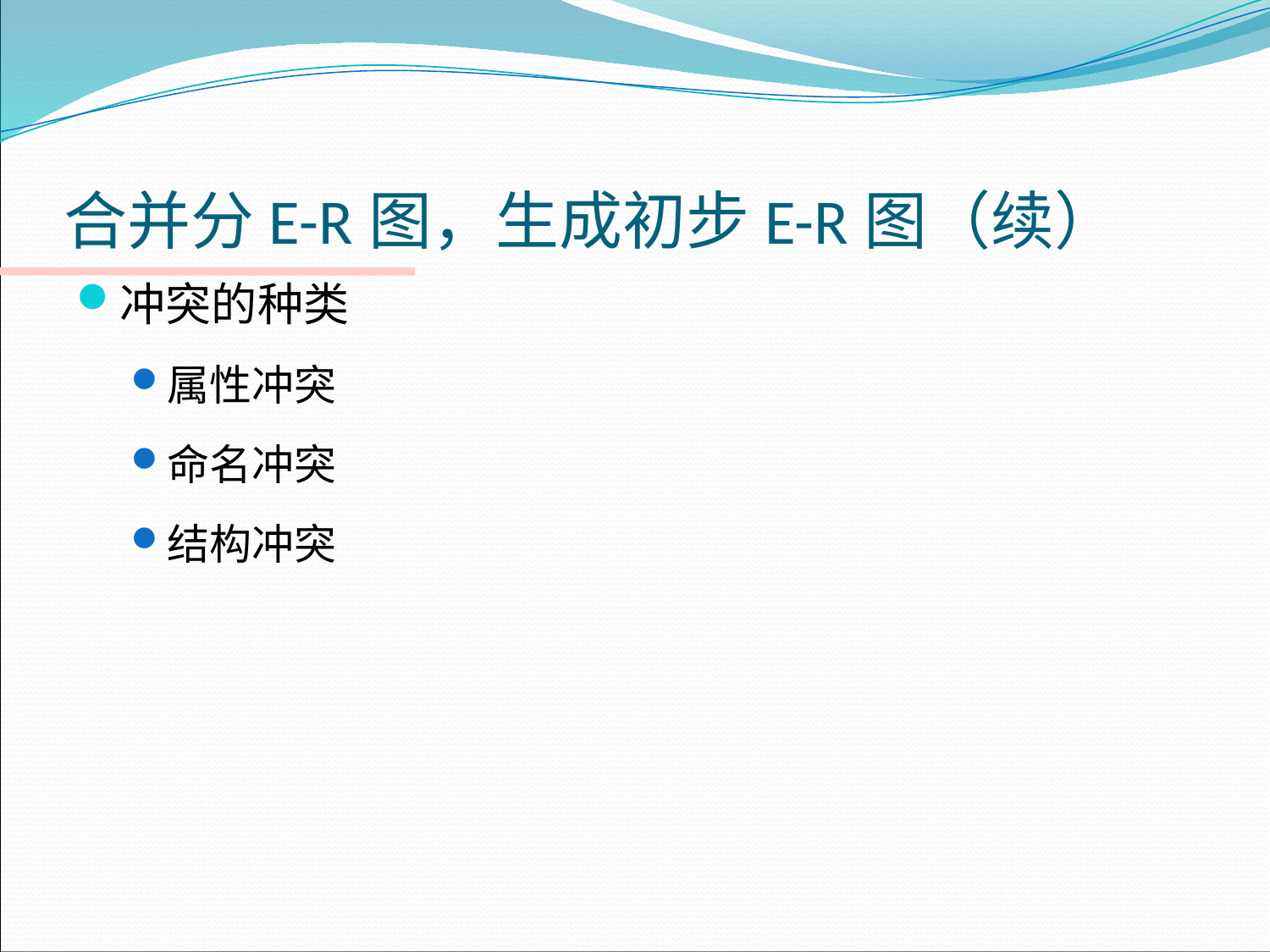

# 合并分E-R图，生成初步E-R图（续）
冲突的种类
属性冲突
命名冲突
结构冲突

728